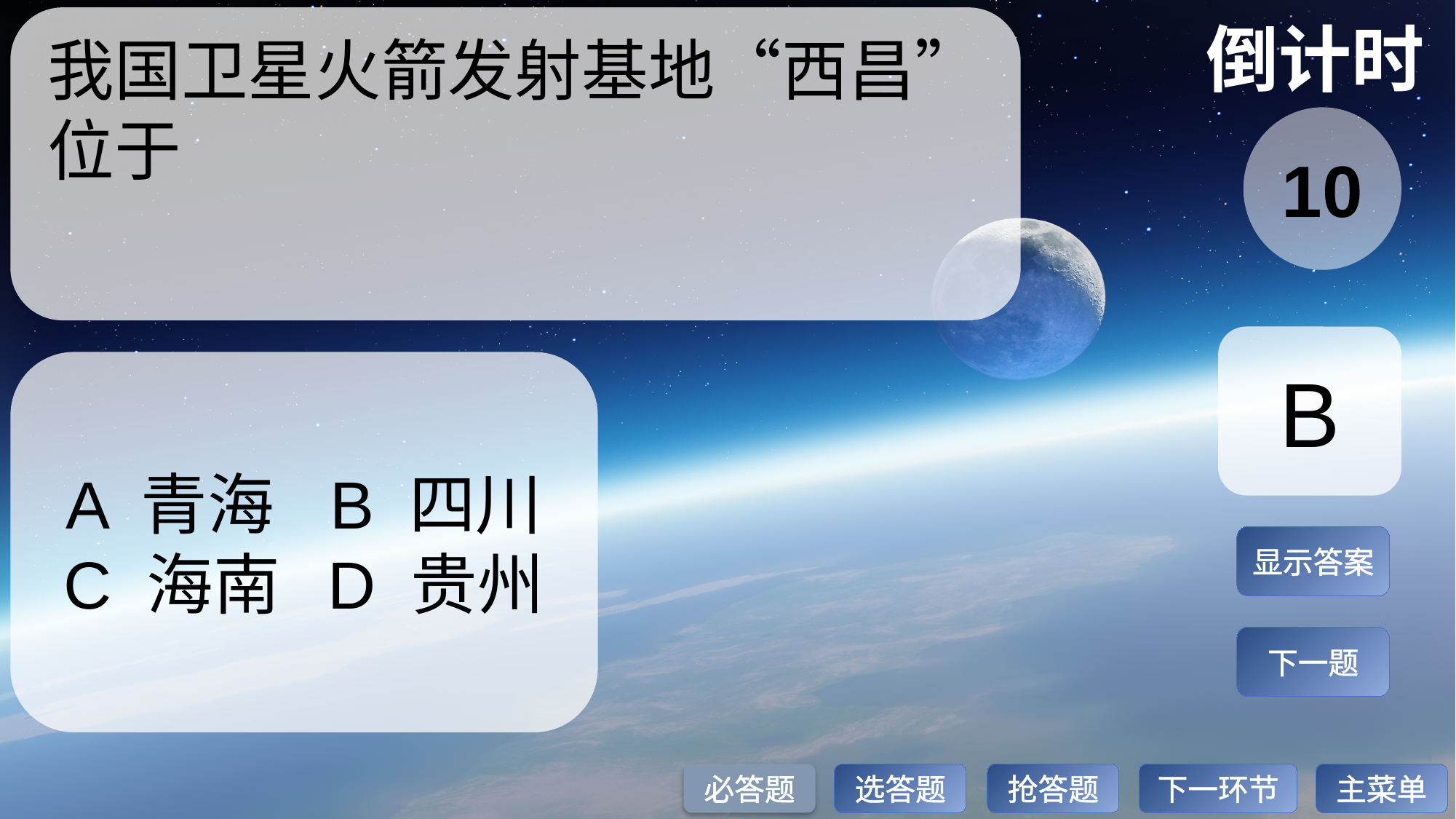

倒计时
我国卫星火箭发射基地“西昌”位于
10
B
A 青海	  B 四川
C 海南	  D 贵州
显示答案
下一题
必答题
选答题
抢答题
下一环节
主菜单